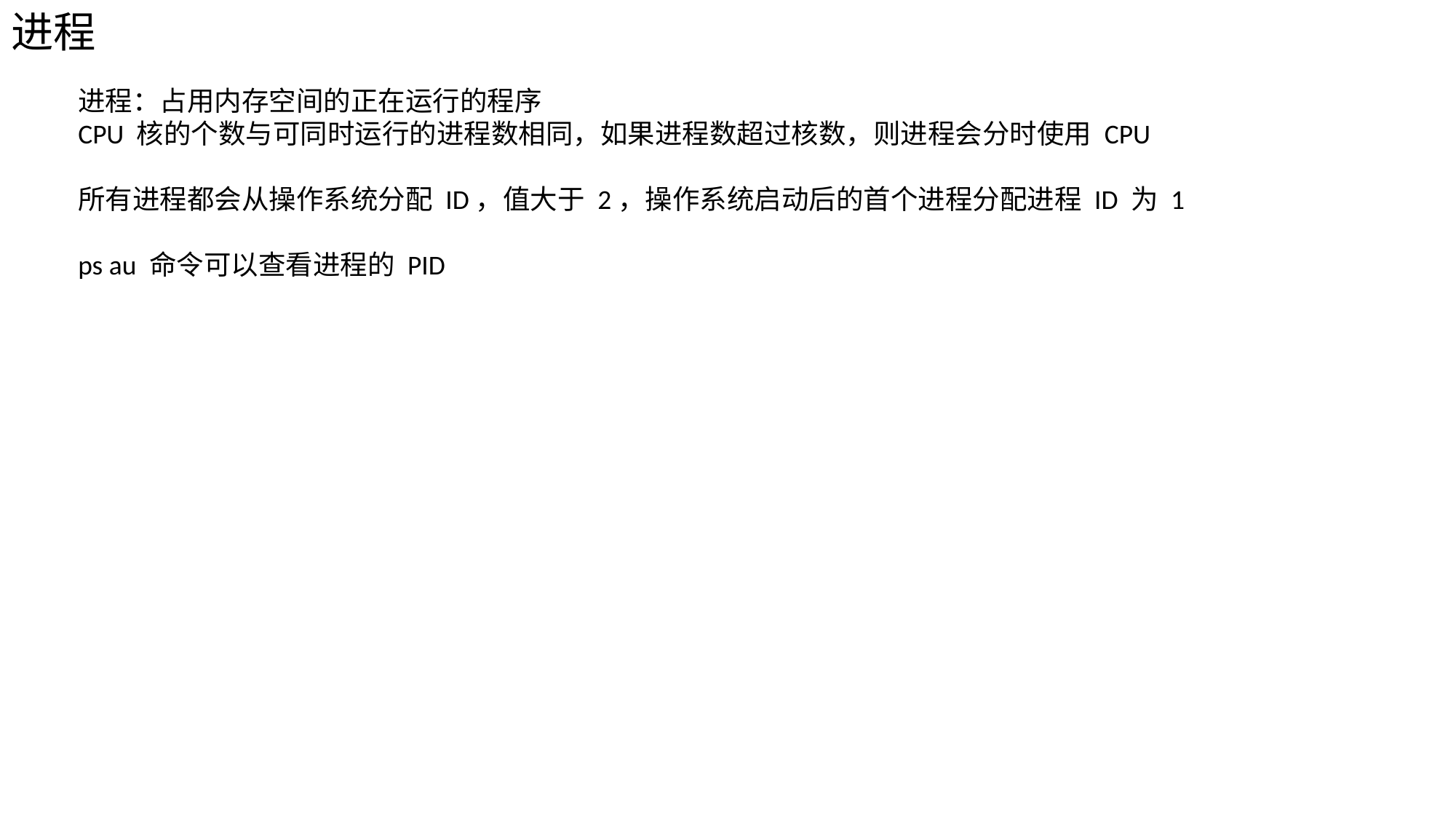

进程
进程：占用内存空间的正在运行的程序
CPU 核的个数与可同时运行的进程数相同，如果进程数超过核数，则进程会分时使用 CPU

所有进程都会从操作系统分配 ID，值大于 2，操作系统启动后的首个进程分配进程 ID 为 1

ps au 命令可以查看进程的 PID